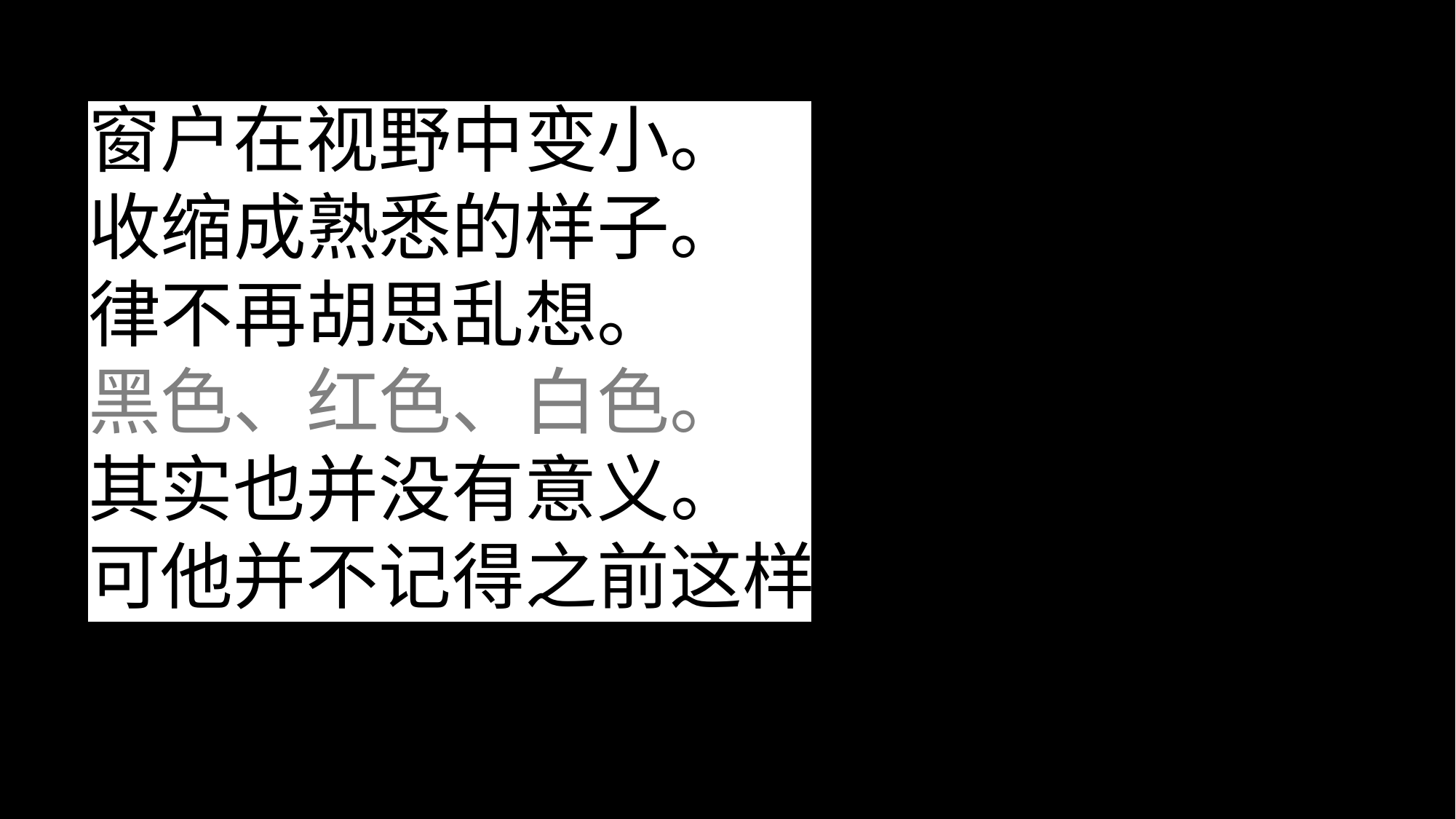

窗户在视野中变小。
收缩成熟悉的样子。
律不再胡思乱想。
黑色、红色、白色。
其实也并没有意义。
可他并不记得之前这样站在窗边过。
他缓缓走开了。